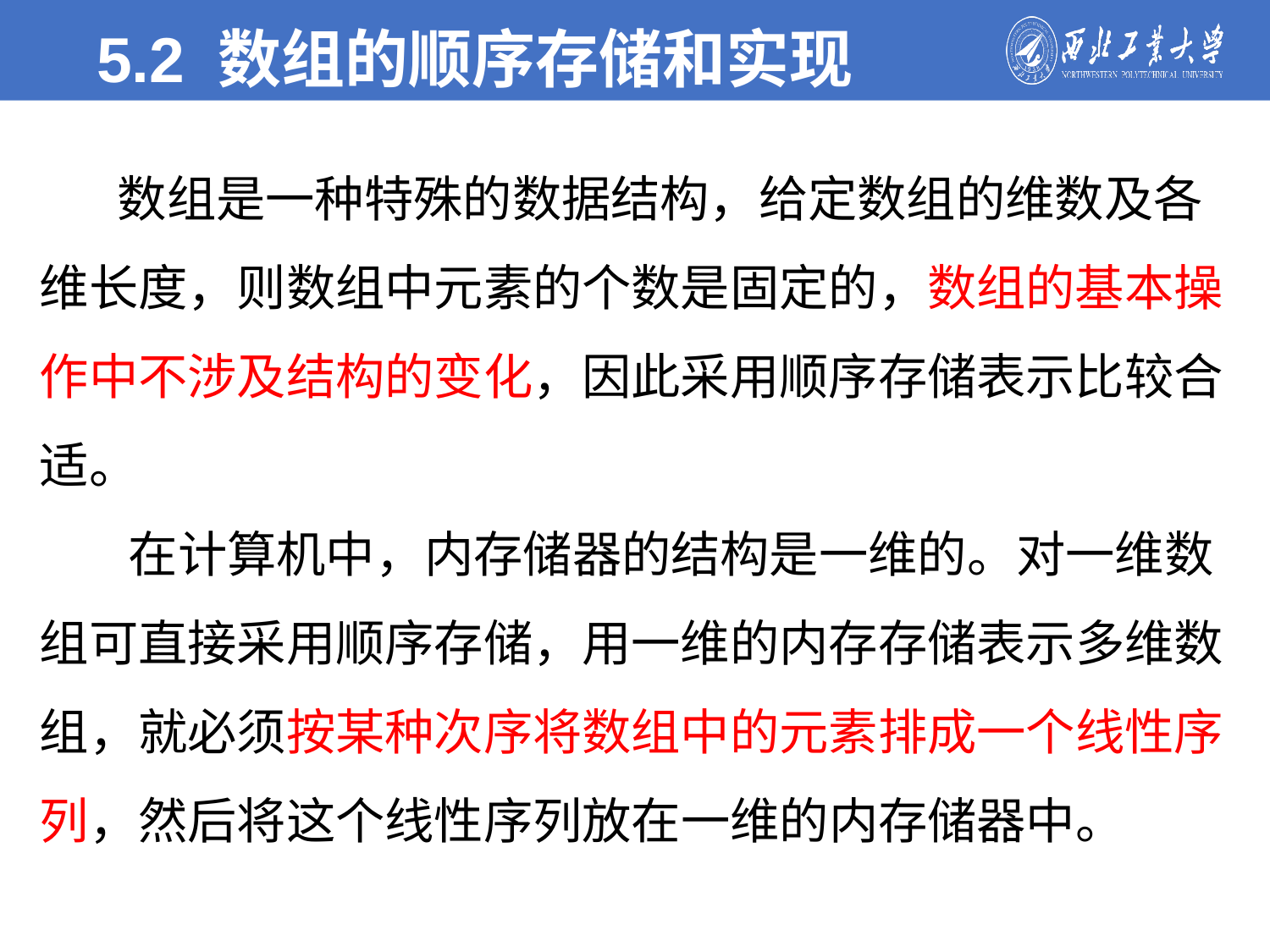

5.2 数组的顺序存储和实现
      数组是一种特殊的数据结构，给定数组的维数及各维长度，则数组中元素的个数是固定的，数组的基本操作中不涉及结构的变化，因此采用顺序存储表示比较合适。
       在计算机中，内存储器的结构是一维的。对一维数组可直接采用顺序存储，用一维的内存存储表示多维数组，就必须按某种次序将数组中的元素排成一个线性序列，然后将这个线性序列放在一维的内存储器中。
12